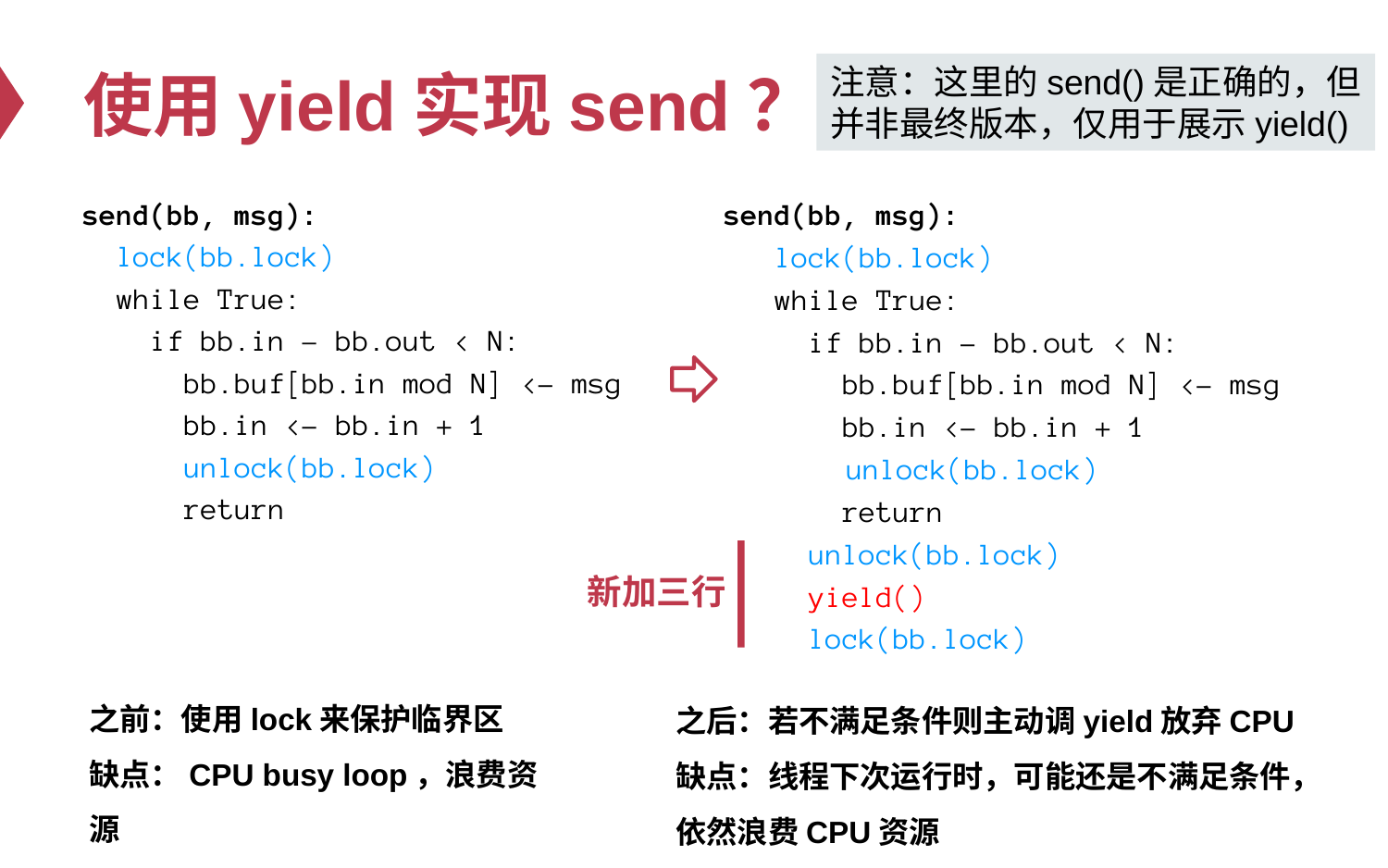

# 使用yield实现send？
注意：这里的send()是正确的，但
并非最终版本，仅用于展示yield()
send(bb, msg):
  lock(bb.lock)
  while True:
    if bb.in – bb.out < N:
      bb.buf[bb.in mod N] <- msg
      bb.in <- bb.in + 1
      unlock(bb.lock)
      return
 send(bb, msg):
    lock(bb.lock)
    while True:
      if bb.in - bb.out < N:
        bb.buf[bb.in mod N] <- msg
        bb.in <- bb.in + 1
	unlock(bb.lock)
        return
      unlock(bb.lock)
      yield()
      lock(bb.lock)

新加三行
之前：使用lock来保护临界区
缺点：CPU busy loop，浪费资源
之后：若不满足条件则主动调yield放弃CPU
缺点：线程下次运行时，可能还是不满足条件，依然浪费CPU资源